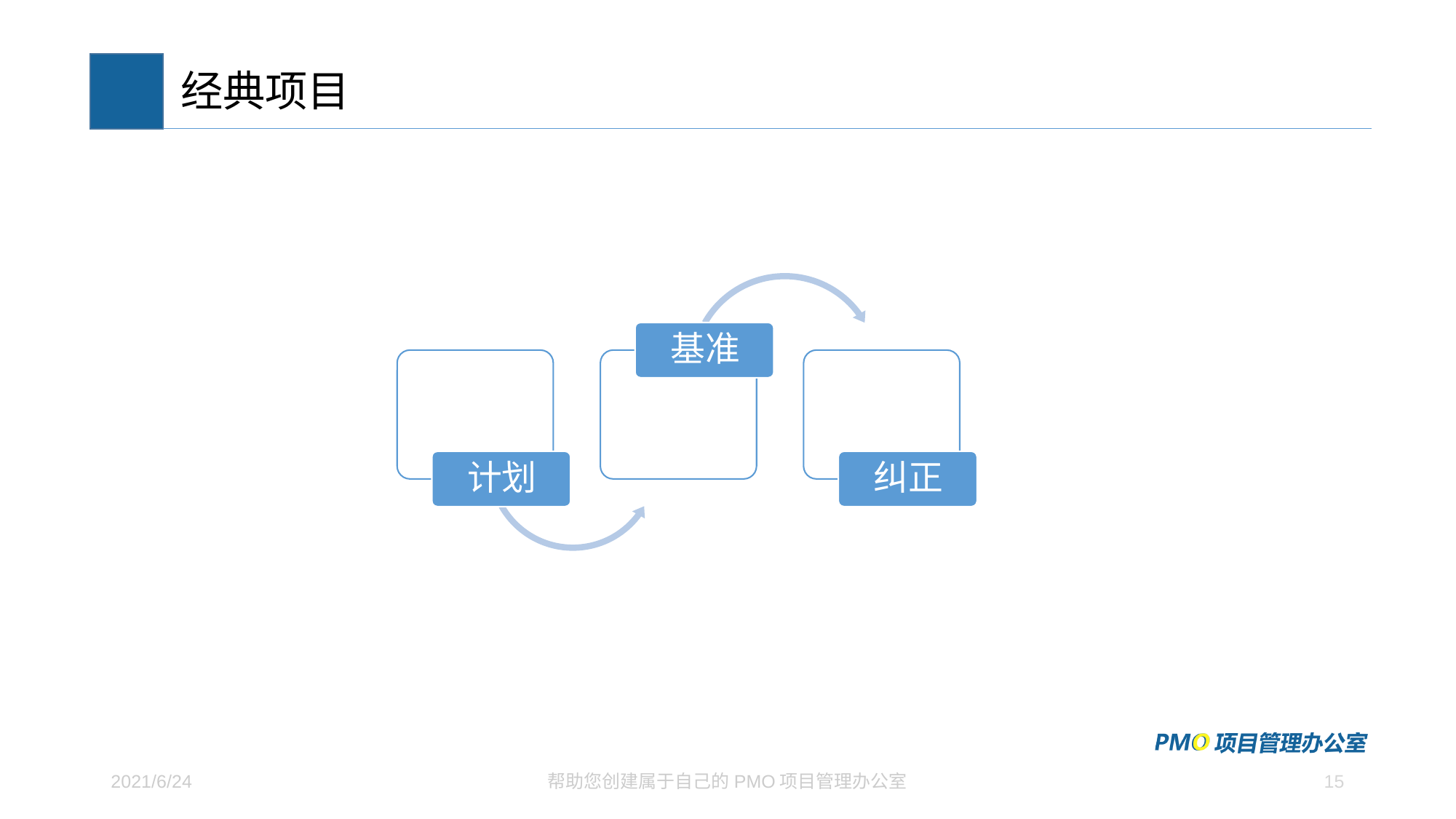

# 经典项目
计划
基准
纠正
15
2021/6/24
帮助您创建属于自己的PMO项目管理办公室